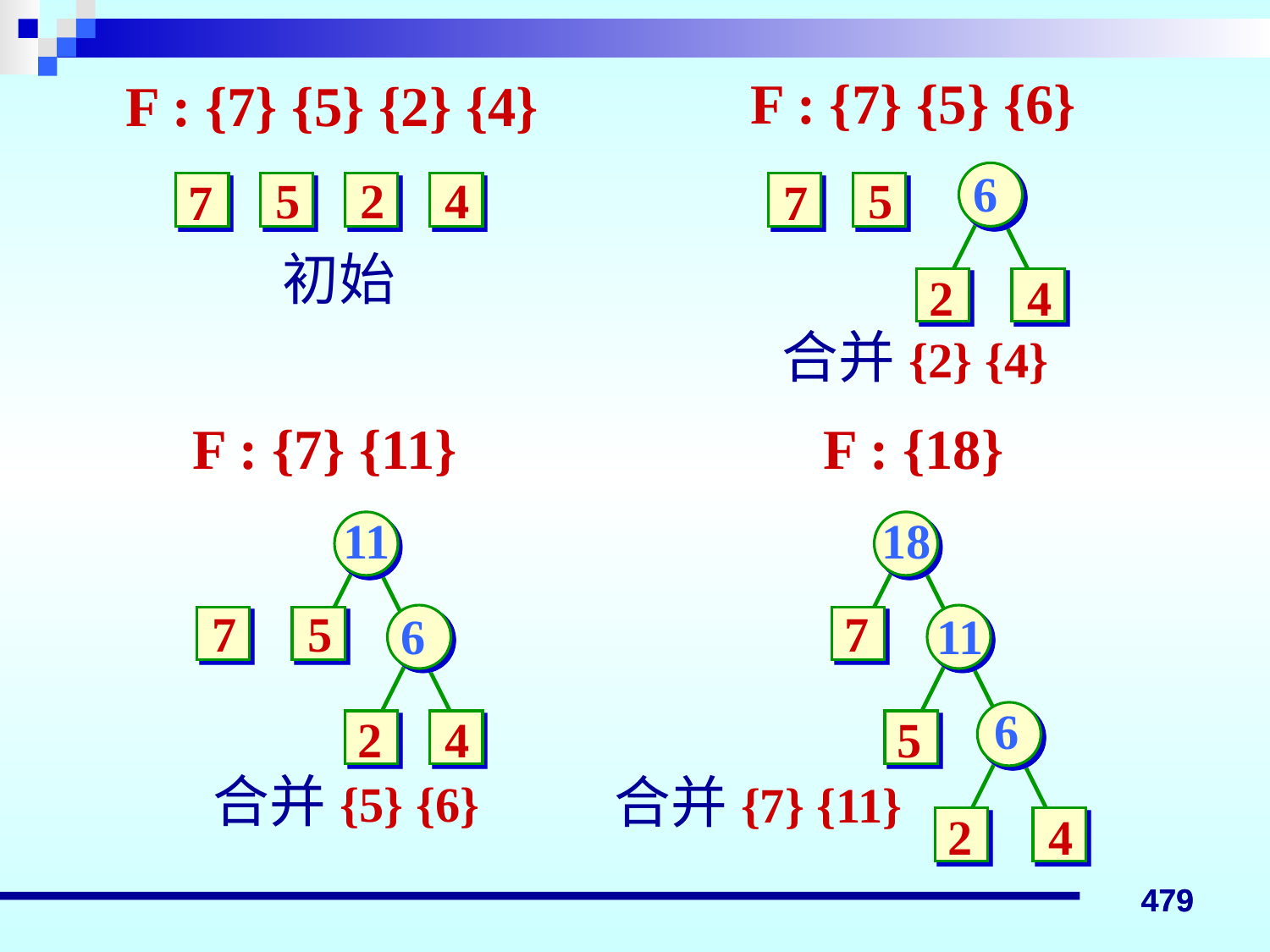

F : {7} {5} {6}
6
5

7

2
4

合并{2} {4}
F : {7} {5} {2} {4}
5
2
4
7

初始
F : {7} {11}
11

7
5
6

2
4

合并{5} {6}
F : {18}
18

7
11

6
5

合并{7} {11}
2
4

479
479